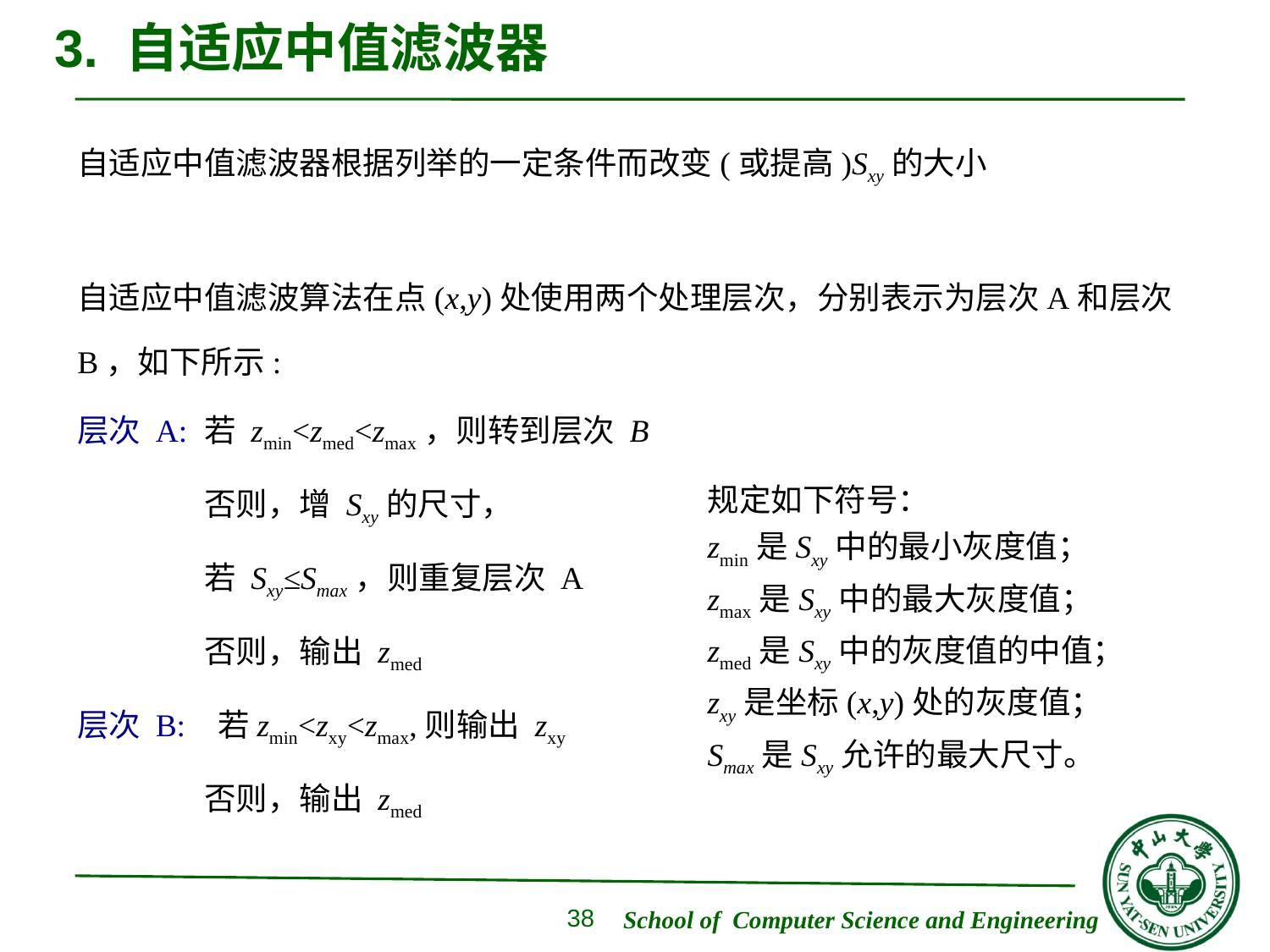

# 3. 自适应中值滤波器
自适应中值滤波器根据列举的一定条件而改变(或提高)Sxy的大小

自适应中值滤波算法在点(x,y)处使用两个处理层次，分别表示为层次A和层次 B，如下所示:
层次 A:	若 zmin<zmed<zmax，则转到层次 B
否则，增 Sxy的尺寸，
若 Sxy≤Smax，则重复层次 A
否则，输出 zmed
层次 B:   若zmin<zxy<zmax,则输出 zxy
否则，输出 zmed
规定如下符号：
zmin是Sxy中的最小灰度值；
zmax是Sxy中的最大灰度值；
zmed是Sxy中的灰度值的中值；
zxy是坐标(x,y)处的灰度值；
Smax是Sxy允许的最大尺寸。
38